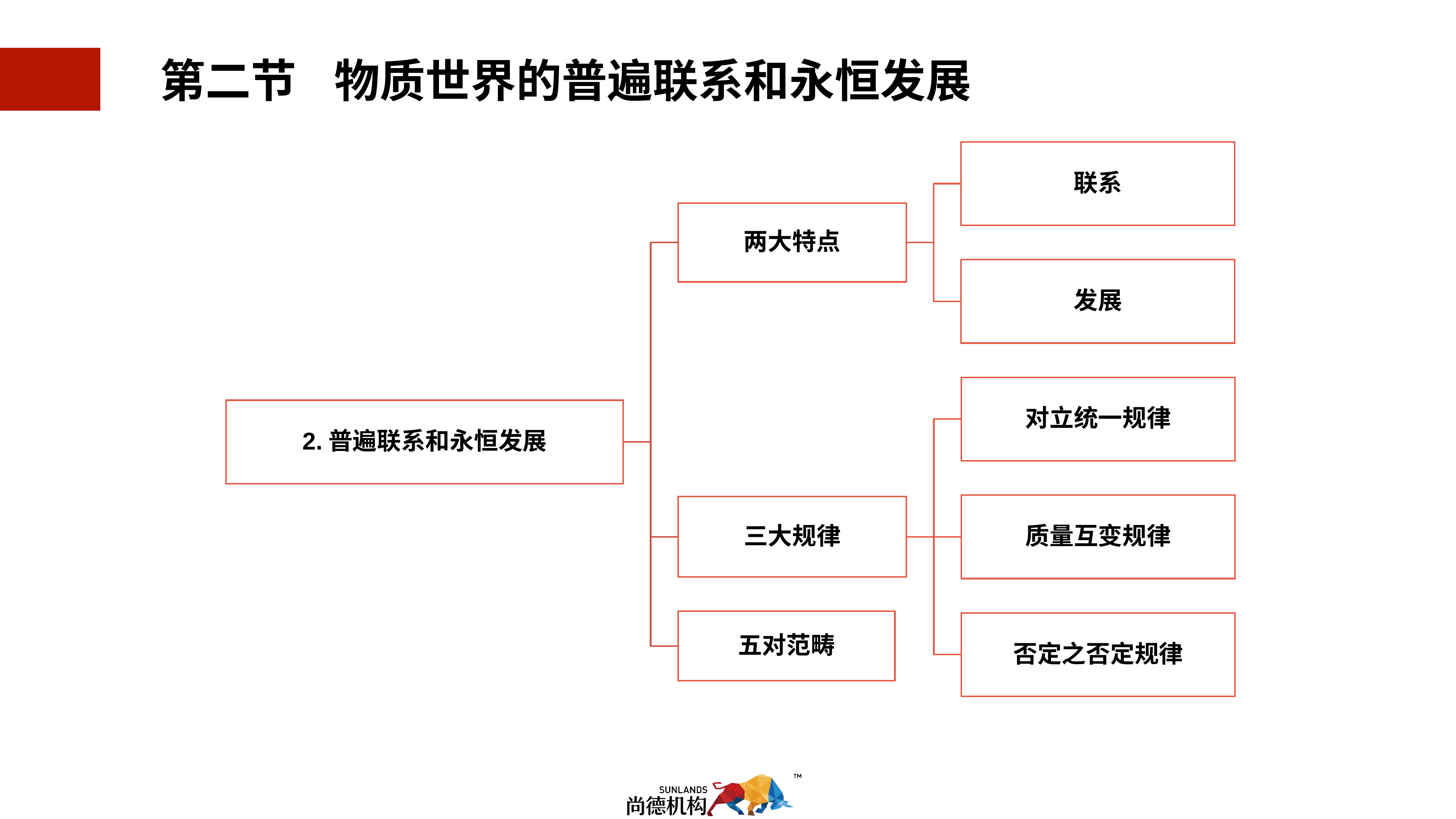

2.普遍联系和永恒发展
两大特点
联系
发展
三大规律
对立统一规律
质量互变规律
否定之否定规律
五对范畴